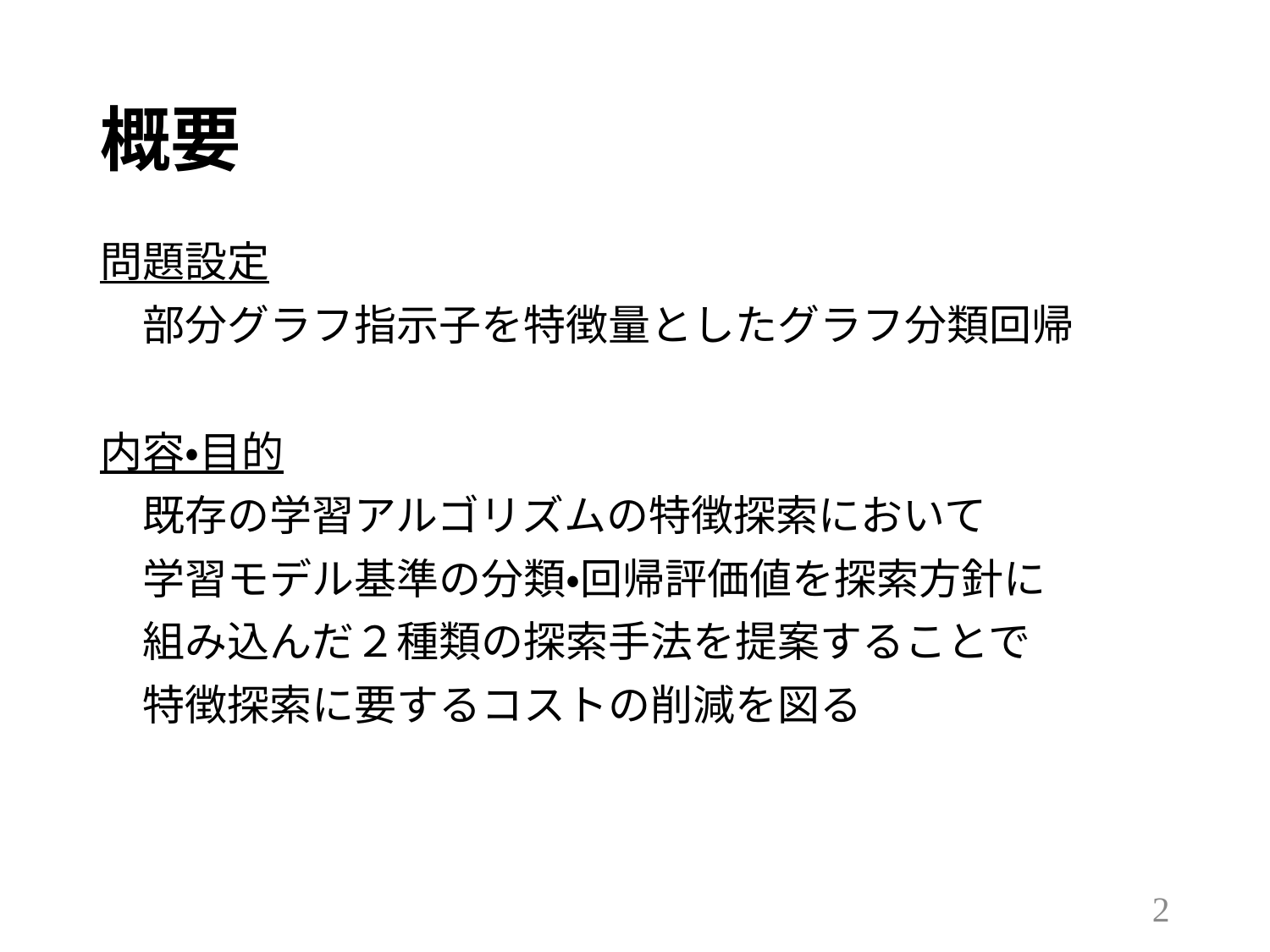

# 概要
問題設定
　部分グラフ指示子を特徴量としたグラフ分類回帰

内容・目的
　既存の学習アルゴリズムの特徴探索において
　学習モデル基準の分類・回帰評価値を探索方針に
　組み込んだ２種類の探索手法を提案することで
　特徴探索に要するコストの削減を図る

2